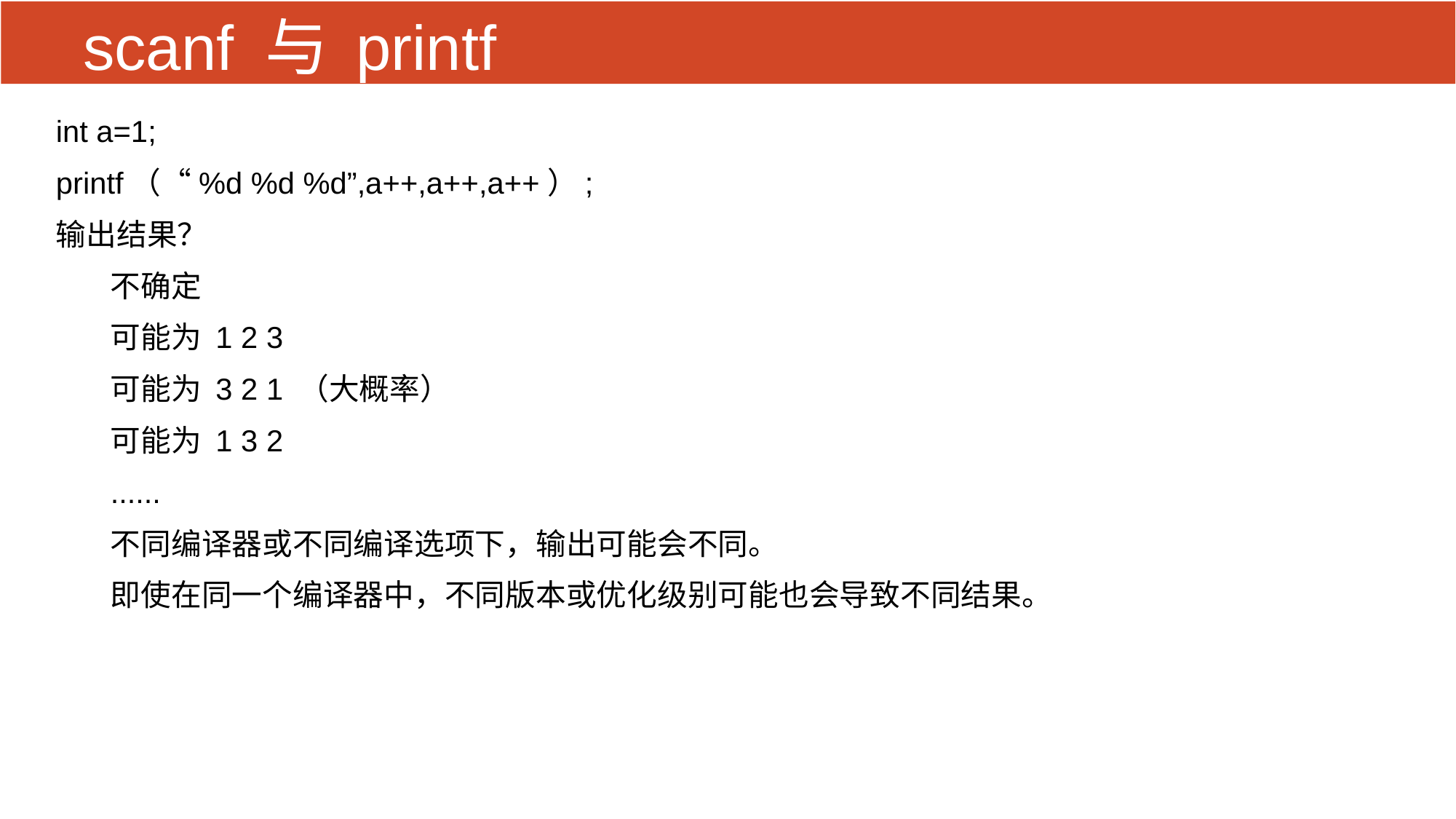

# scanf 与 printf
int a=1;
printf（“%d %d %d”,a++,a++,a++）;
输出结果？
不确定
可能为 1 2 3
可能为 3 2 1 （大概率）
可能为 1 3 2
......
不同编译器或不同编译选项下，输出可能会不同。
即使在同一个编译器中，不同版本或优化级别可能也会导致不同结果。